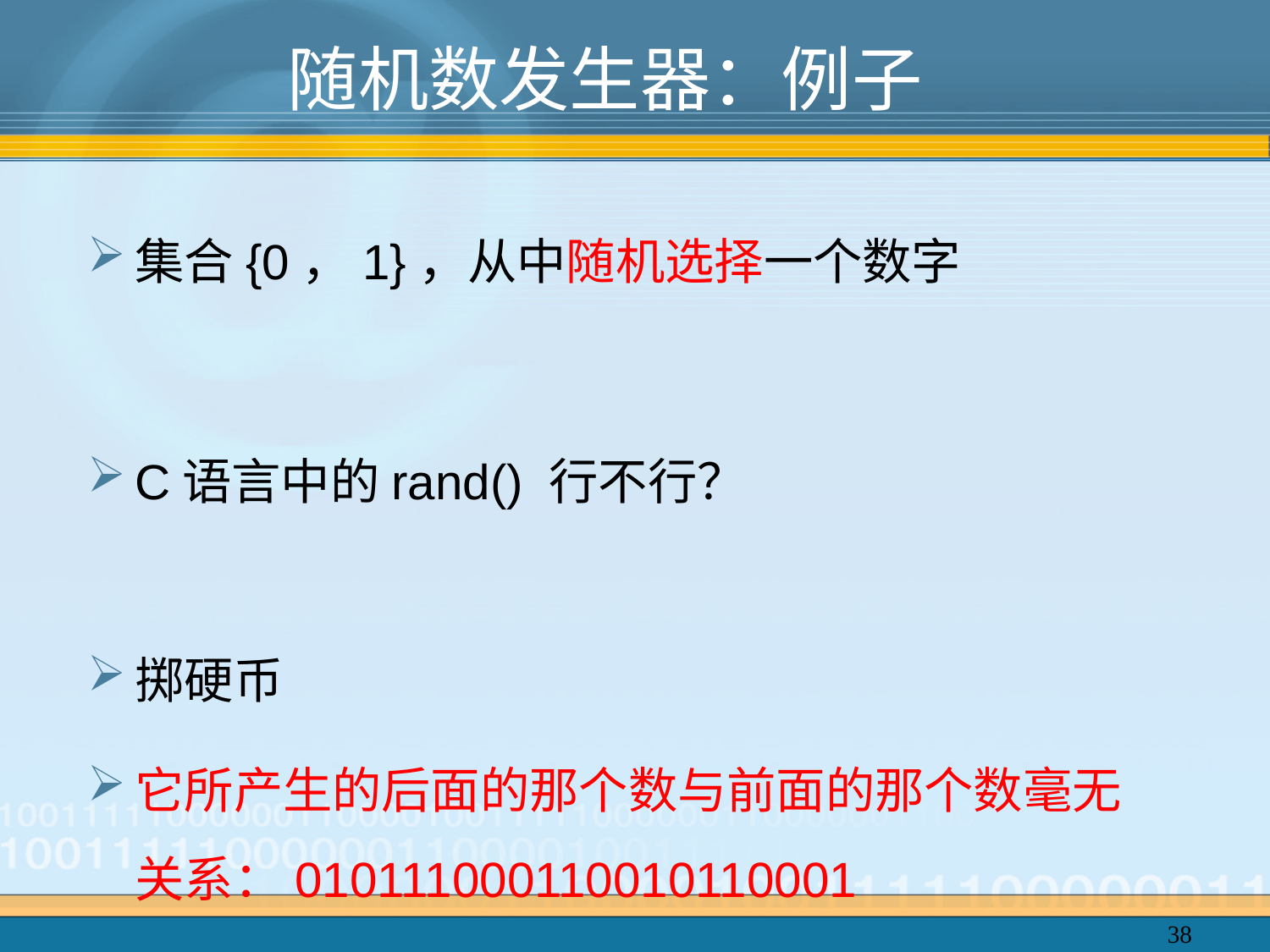

随机数发生器：例子
集合{0，1}，从中随机选择一个数字

C语言中的rand() 行不行？
掷硬币
它所产生的后面的那个数与前面的那个数毫无关系：010111000110010110001
38